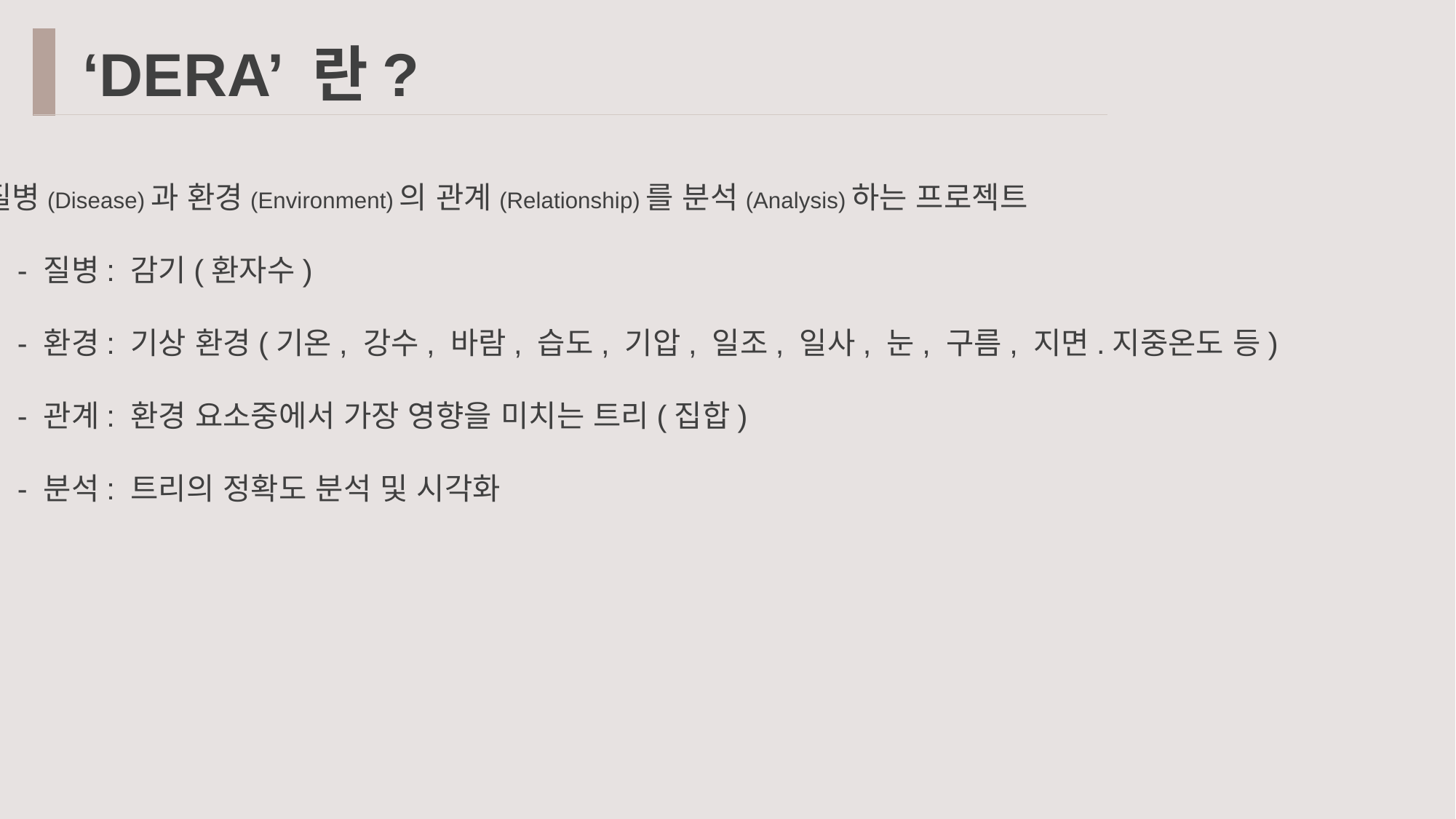

‘DERA’ 란?
질병(Disease)과 환경(Environment)의 관계(Relationship)를 분석(Analysis)하는 프로젝트

    - 질병: 감기(환자수)

    - 환경: 기상 환경(기온, 강수, 바람, 습도, 기압, 일조, 일사, 눈, 구름, 지면.지중온도 등)

    - 관계: 환경 요소중에서 가장 영향을 미치는 트리(집합)

    - 분석: 트리의 정확도 분석 및 시각화